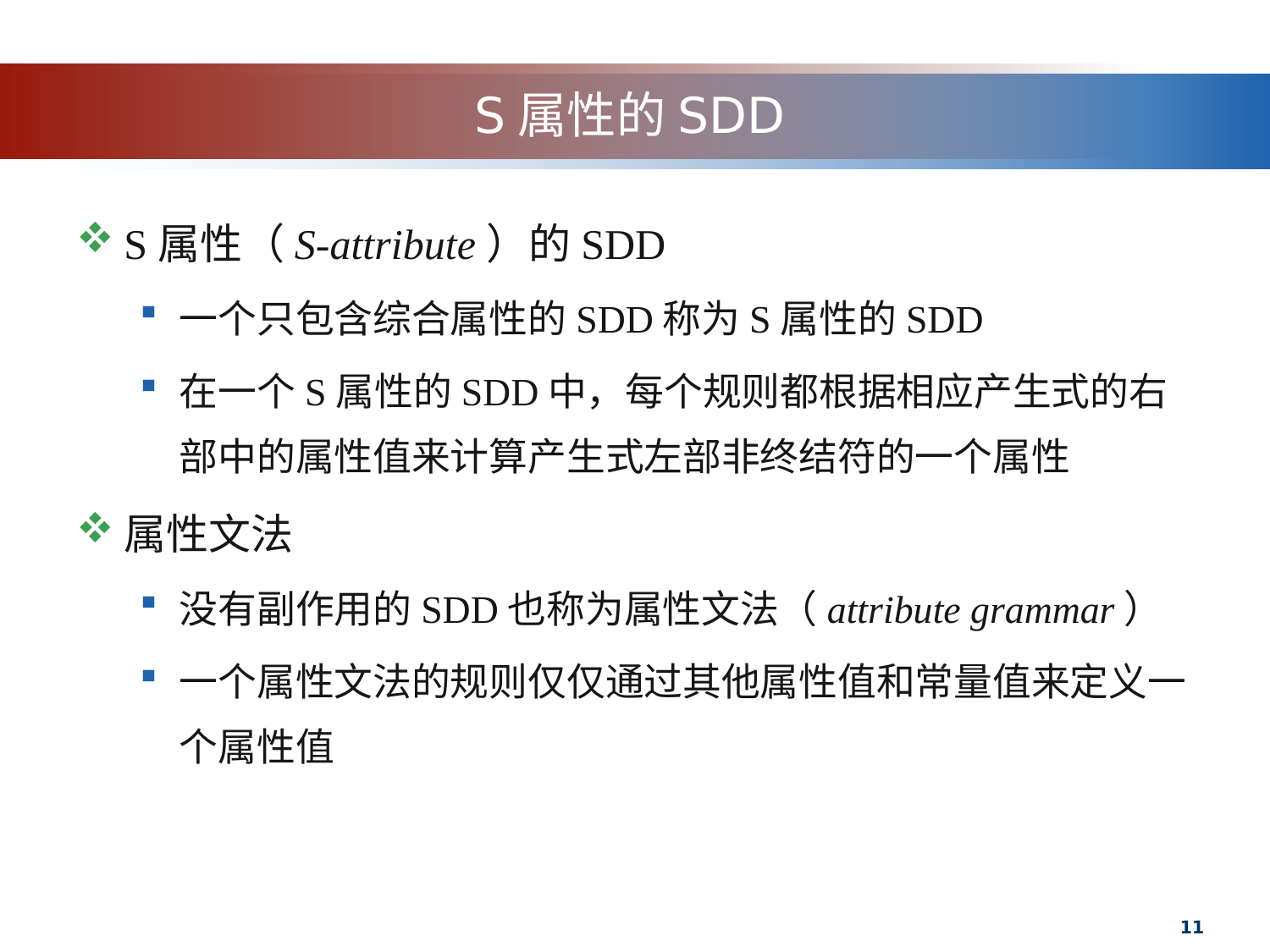

# S属性的SDD
S属性（S-attribute）的SDD
一个只包含综合属性的SDD称为S属性的SDD
在一个S属性的SDD中，每个规则都根据相应产生式的右部中的属性值来计算产生式左部非终结符的一个属性
属性文法
没有副作用的SDD也称为属性文法（attribute grammar）
一个属性文法的规则仅仅通过其他属性值和常量值来定义一个属性值

11